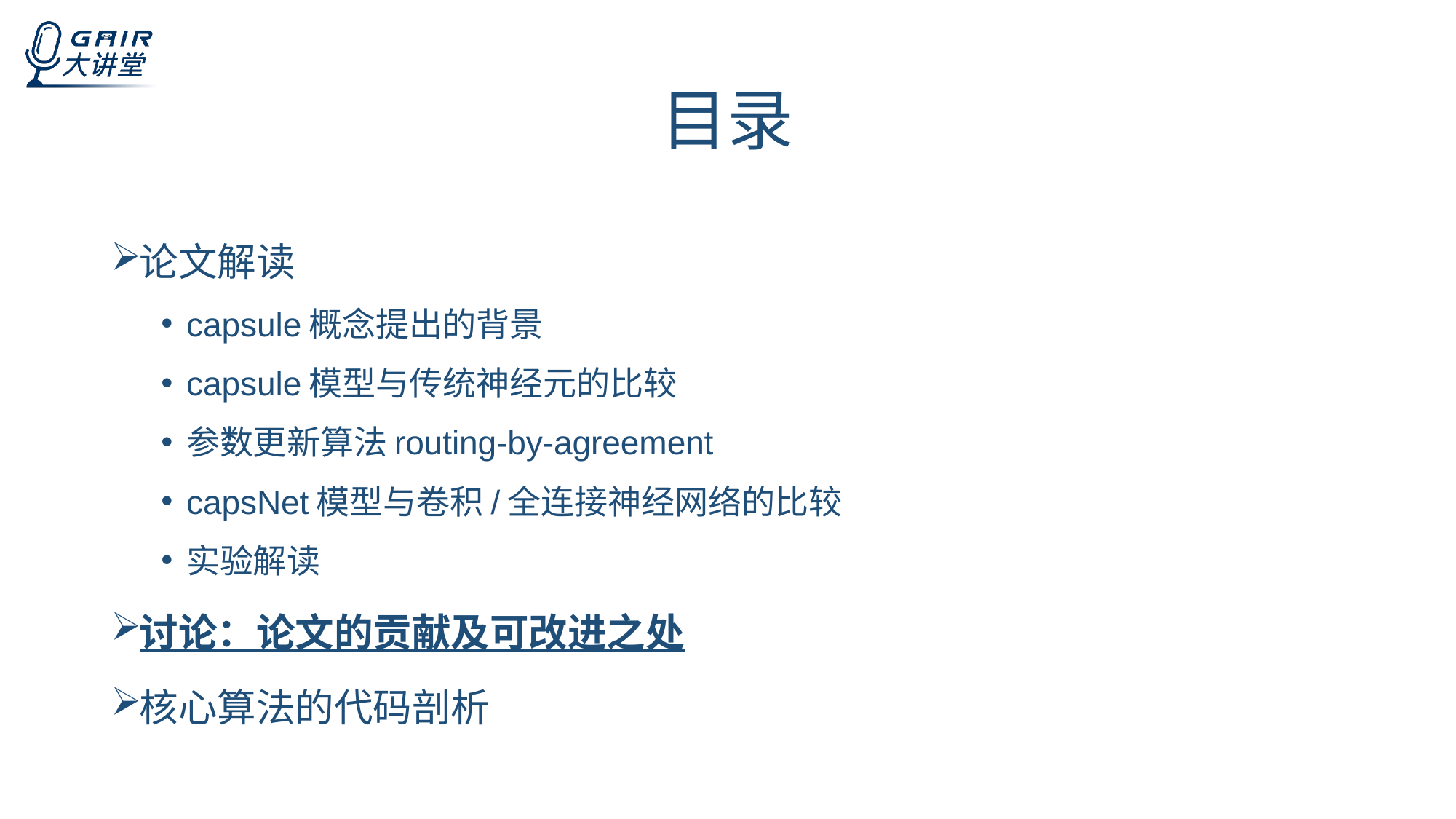

# 目录
论文解读
capsule概念提出的背景
capsule模型与传统神经元的比较
参数更新算法routing-by-agreement
capsNet模型与卷积/全连接神经网络的比较
实验解读
讨论：论文的贡献及可改进之处
核心算法的代码剖析